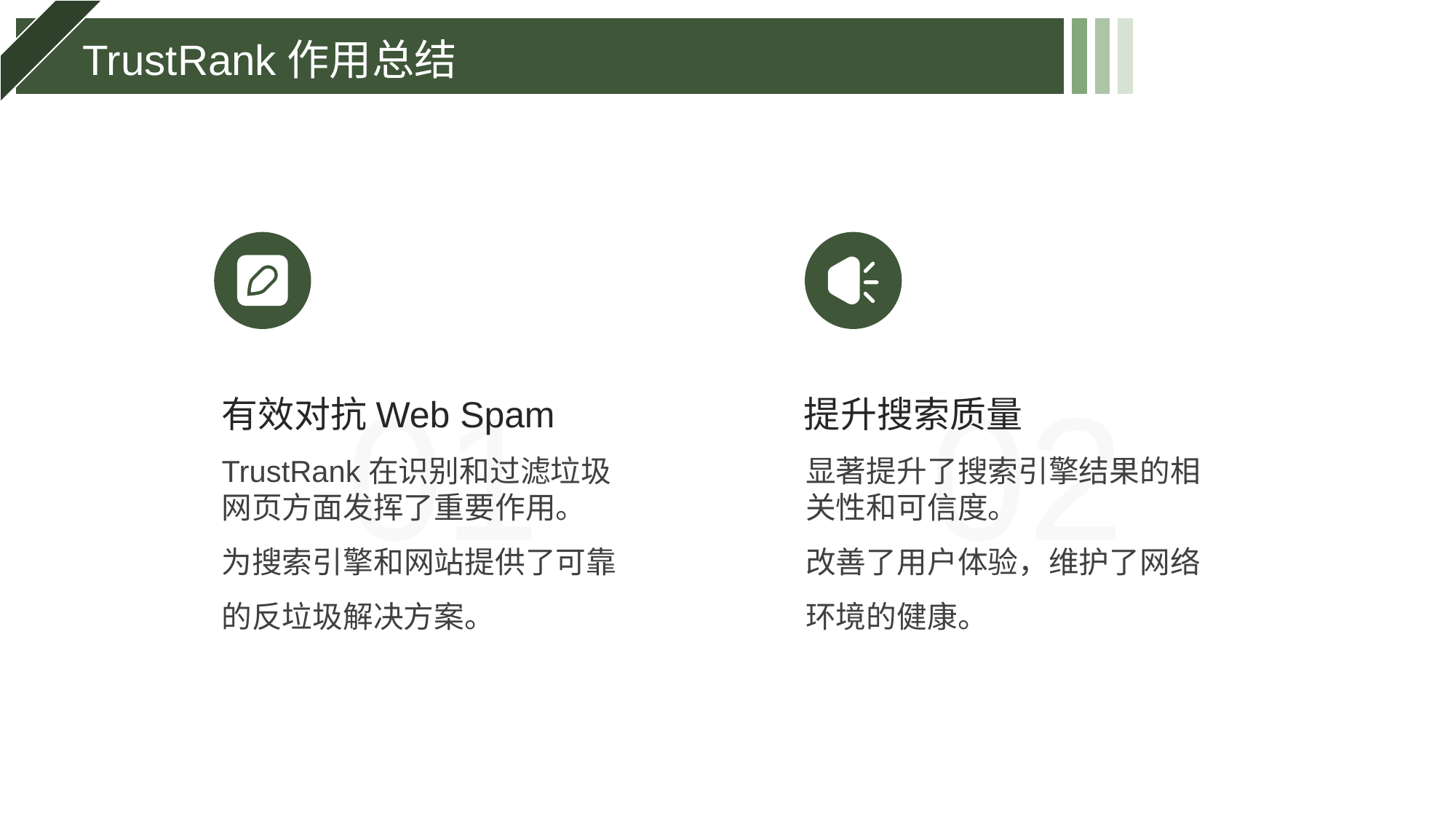

TrustRank作用总结

01
02
有效对抗Web Spam
提升搜索质量
TrustRank在识别和过滤垃圾网页方面发挥了重要作用。
为搜索引擎和网站提供了可靠的反垃圾解决方案。
显著提升了搜索引擎结果的相关性和可信度。
改善了用户体验，维护了网络环境的健康。